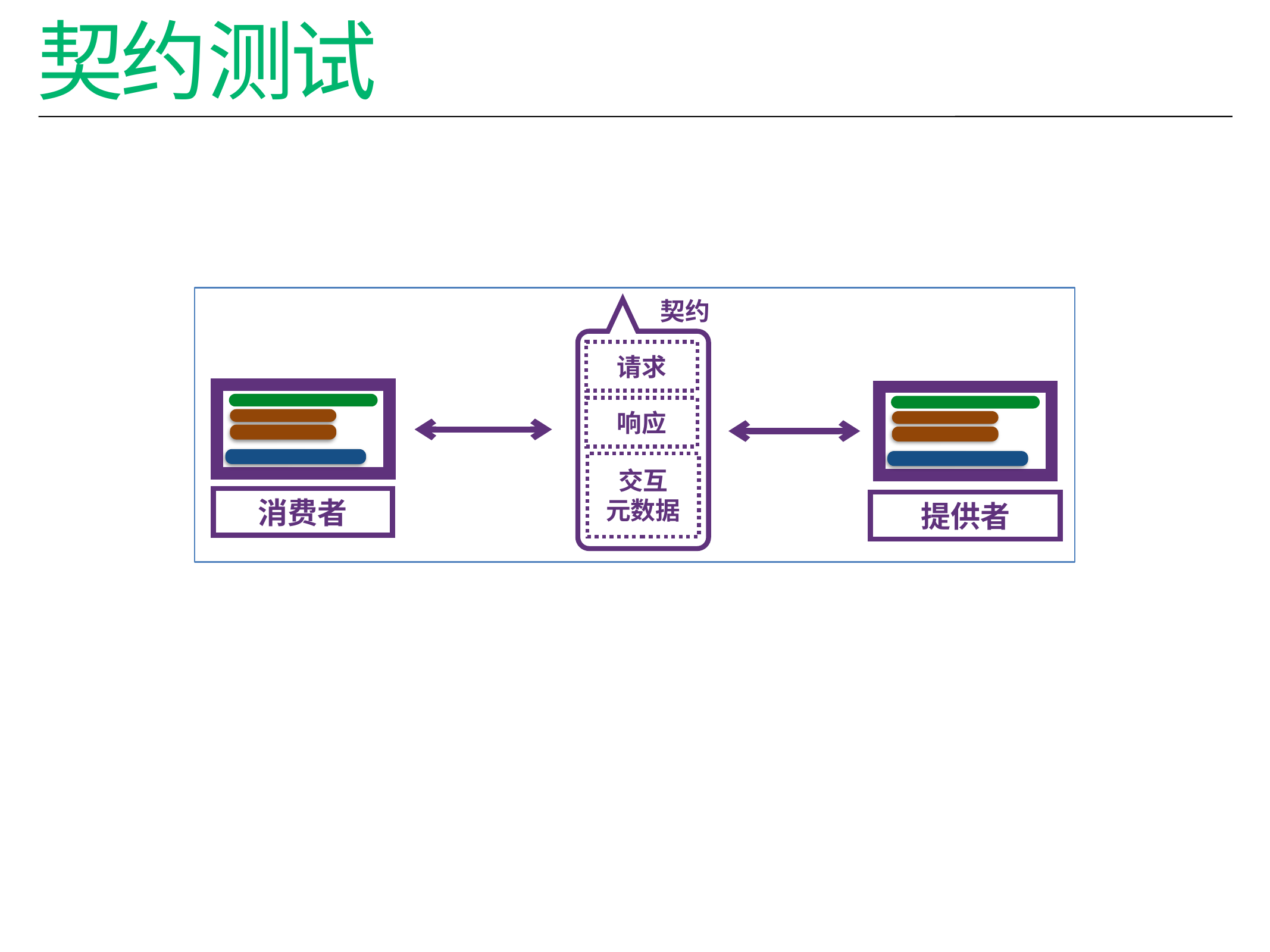

# 契约测试
       契约

请求
响应
交互
元数据

消费者
提供者
94